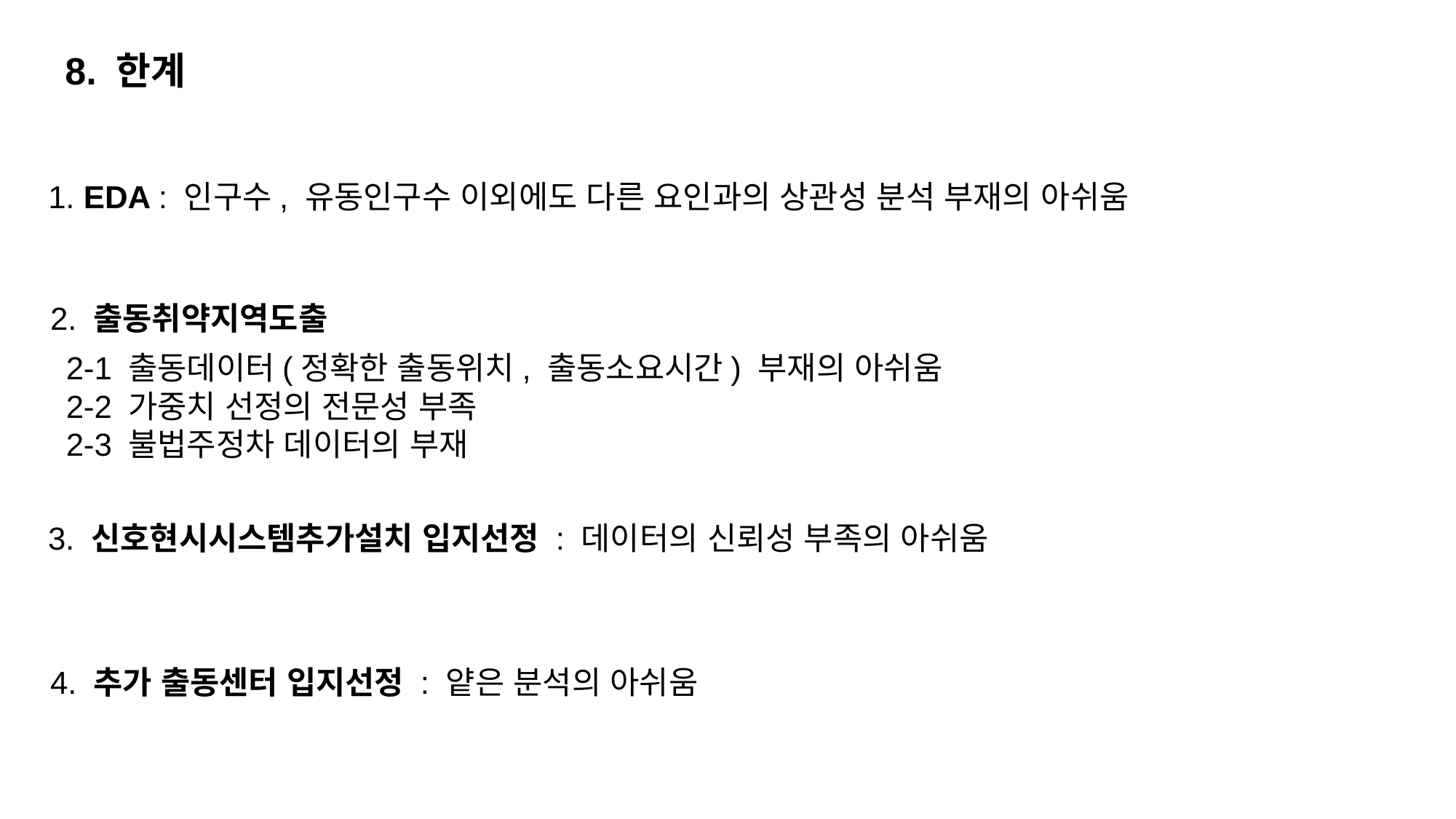

# 8. 한계
1. EDA : 인구수, 유동인구수 이외에도 다른 요인과의 상관성 분석 부재의 아쉬움
2. 출동취약지역도출
2-1 출동데이터(정확한 출동위치, 출동소요시간) 부재의 아쉬움
2-2 가중치 선정의 전문성 부족
2-3 불법주정차 데이터의 부재
3. 신호현시시스템추가설치 입지선정 : 데이터의 신뢰성 부족의 아쉬움
4. 추가 출동센터 입지선정 : 얕은 분석의 아쉬움